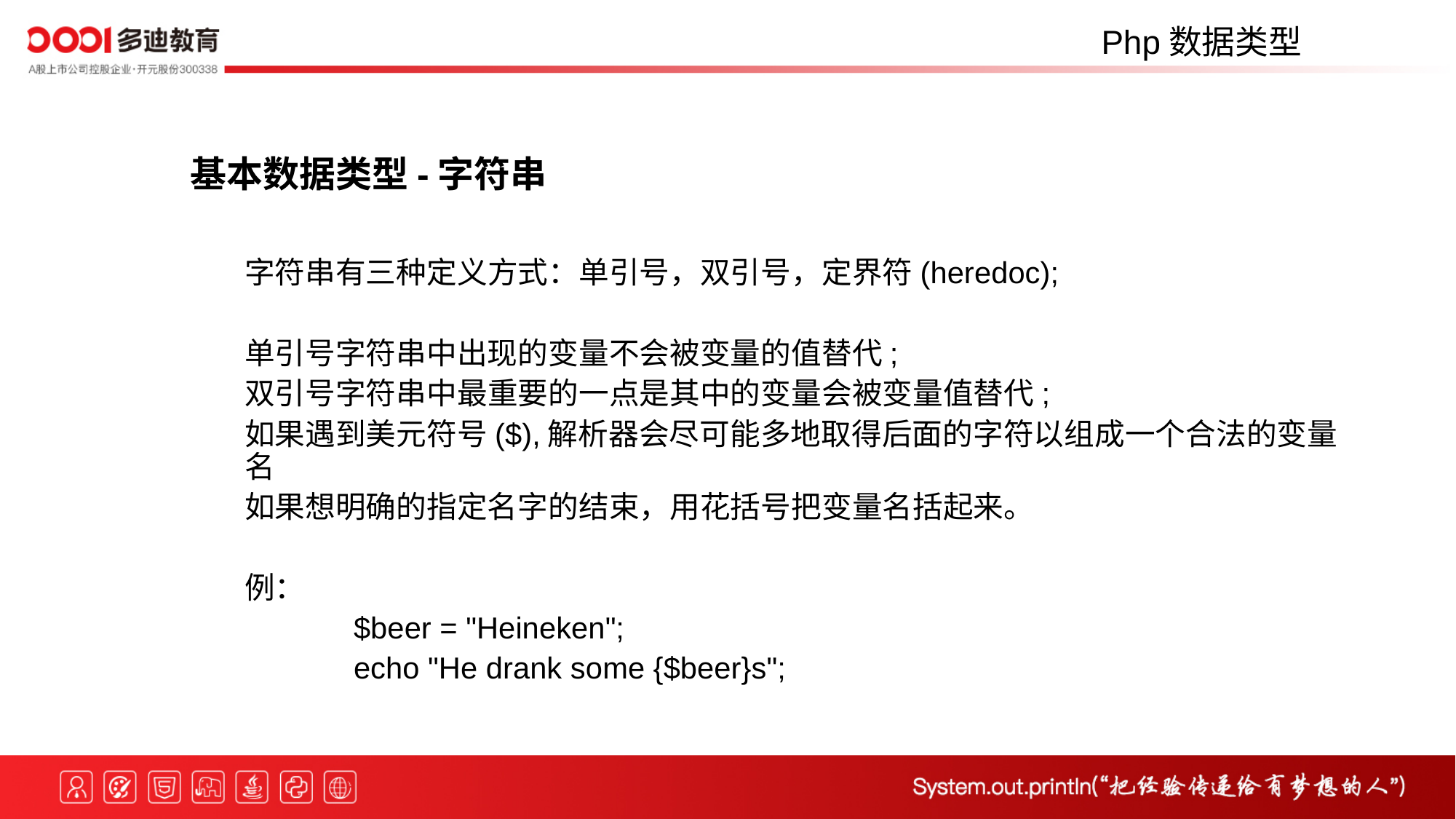

Php数据类型
基本数据类型-字符串

字符串有三种定义方式：单引号，双引号，定界符(heredoc);

单引号字符串中出现的变量不会被变量的值替代;
双引号字符串中最重要的一点是其中的变量会被变量值替代;
如果遇到美元符号($),解析器会尽可能多地取得后面的字符以组成一个合法的变量名
如果想明确的指定名字的结束，用花括号把变量名括起来。

例：
	$beer = "Heineken";
	echo "He drank some {$beer}s";